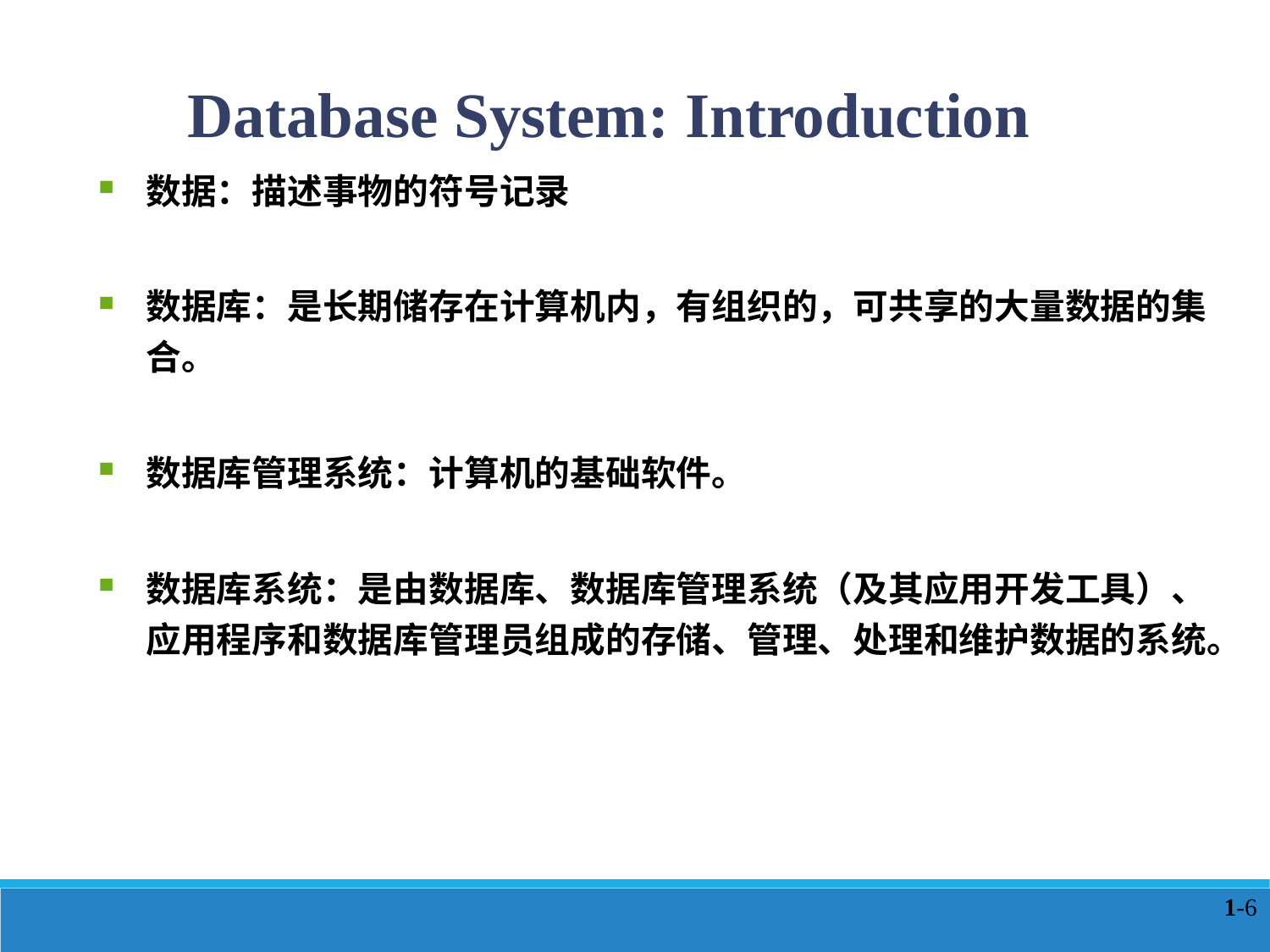

Database System: Introduction
数据：描述事物的符号记录

数据库：是长期储存在计算机内，有组织的，可共享的大量数据的集合。

数据库管理系统：计算机的基础软件。

数据库系统：是由数据库、数据库管理系统（及其应用开发工具）、应用程序和数据库管理员组成的存储、管理、处理和维护数据的系统。

1-6